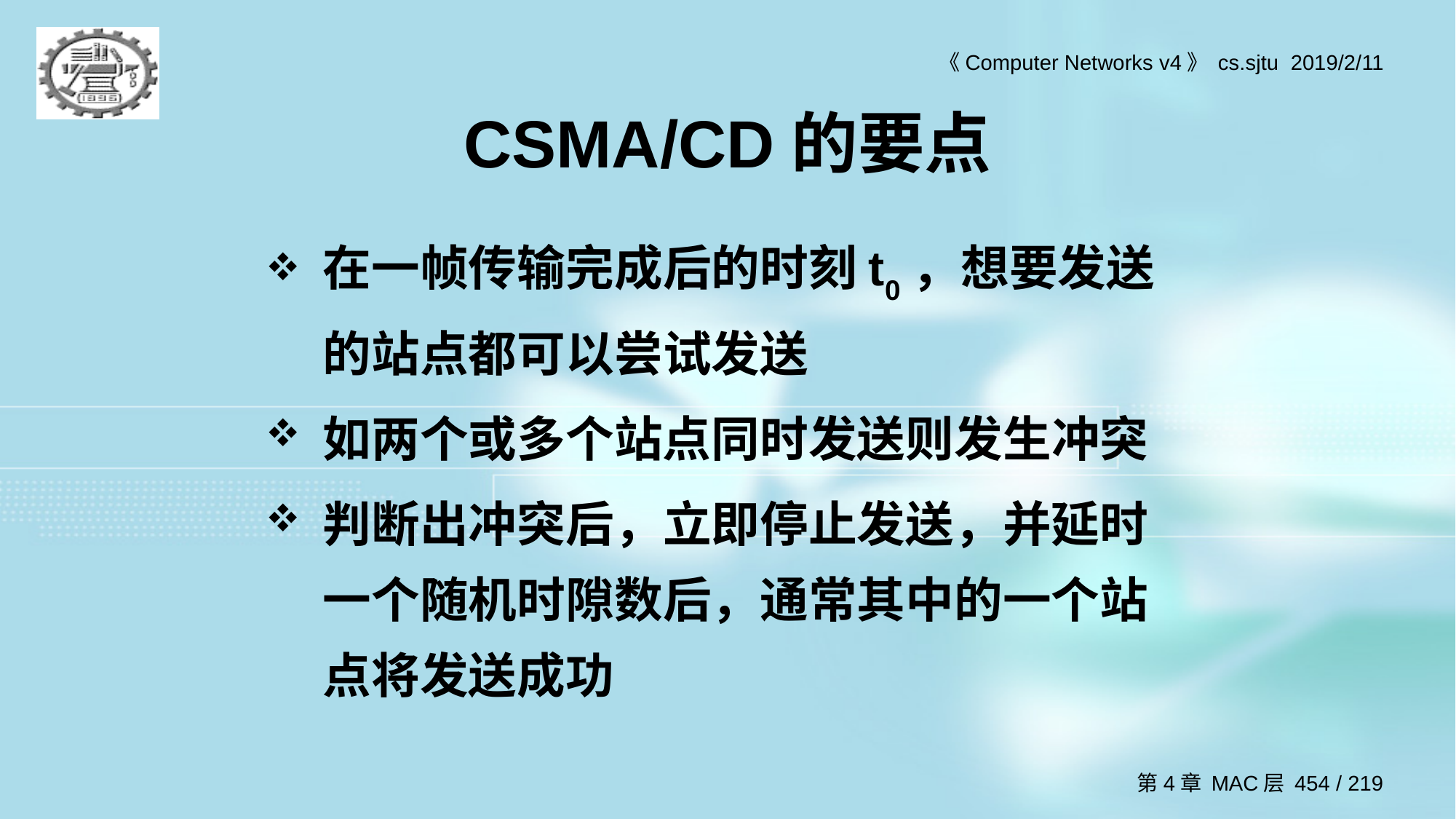

# CSMA/CD的要点
在一帧传输完成后的时刻t0，想要发送的站点都可以尝试发送
如两个或多个站点同时发送则发生冲突
判断出冲突后，立即停止发送，并延时一个随机时隙数后，通常其中的一个站点将发送成功